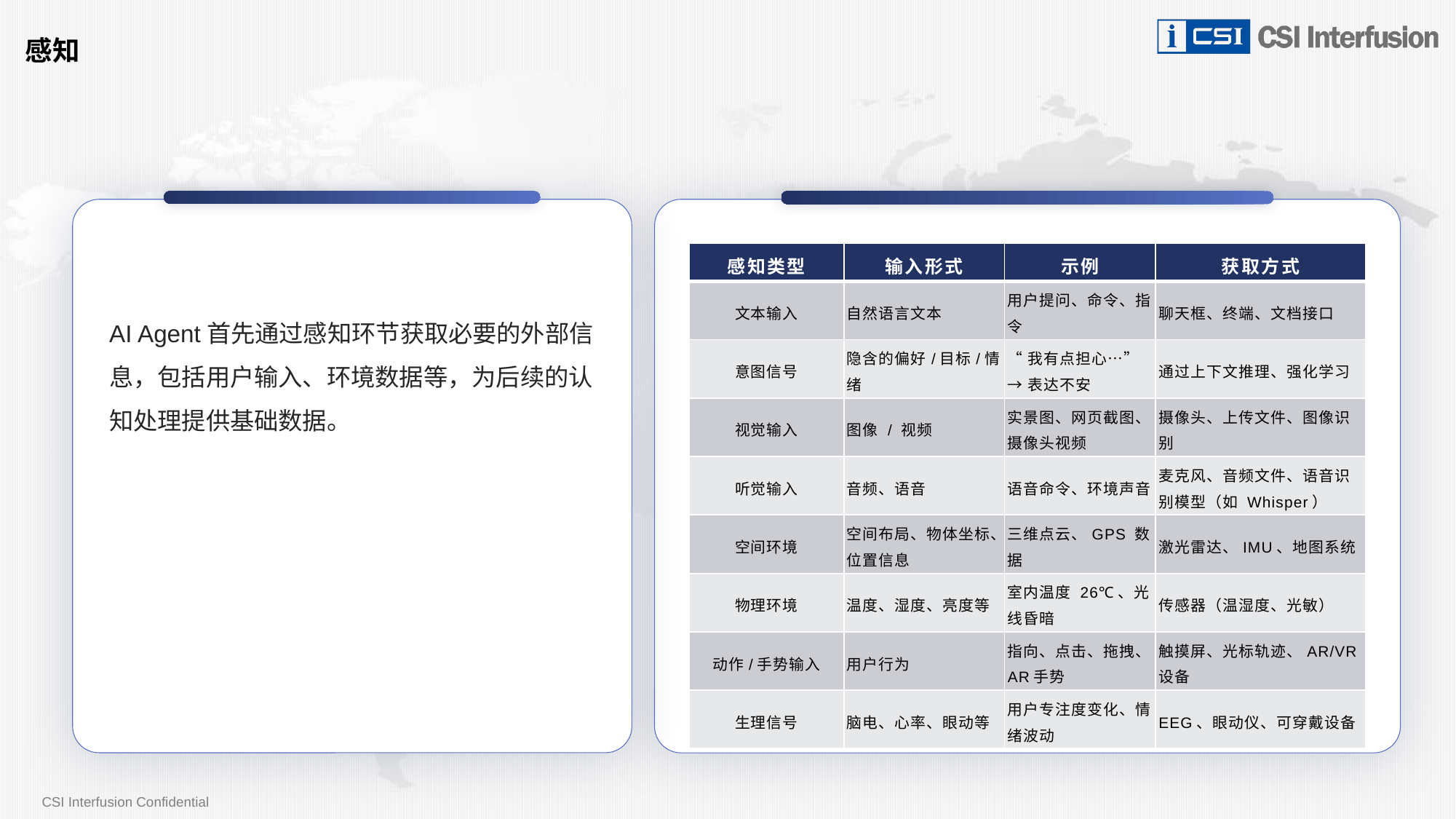

感知

| 感知类型 | 输入形式 | 示例 | 获取方式 |
| --- | --- | --- | --- |
| 文本输入 | 自然语言文本 | 用户提问、命令、指令 | 聊天框、终端、文档接口 |
| 意图信号 | 隐含的偏好/目标/情绪 | “我有点担心…” → 表达不安 | 通过上下文推理、强化学习 |
| 视觉输入 | 图像 / 视频 | 实景图、网页截图、摄像头视频 | 摄像头、上传文件、图像识别 |
| 听觉输入 | 音频、语音 | 语音命令、环境声音 | 麦克风、音频文件、语音识别模型（如 Whisper） |
| 空间环境 | 空间布局、物体坐标、位置信息 | 三维点云、GPS 数据 | 激光雷达、IMU、地图系统 |
| 物理环境 | 温度、湿度、亮度等 | 室内温度 26℃、光线昏暗 | 传感器（温湿度、光敏） |
| 动作/手势输入 | 用户行为 | 指向、点击、拖拽、AR手势 | 触摸屏、光标轨迹、AR/VR设备 |
| 生理信号 | 脑电、心率、眼动等 | 用户专注度变化、情绪波动 | EEG、眼动仪、可穿戴设备 |
AI Agent首先通过感知环节获取必要的外部信息，包括用户输入、环境数据等，为后续的认知处理提供基础数据。